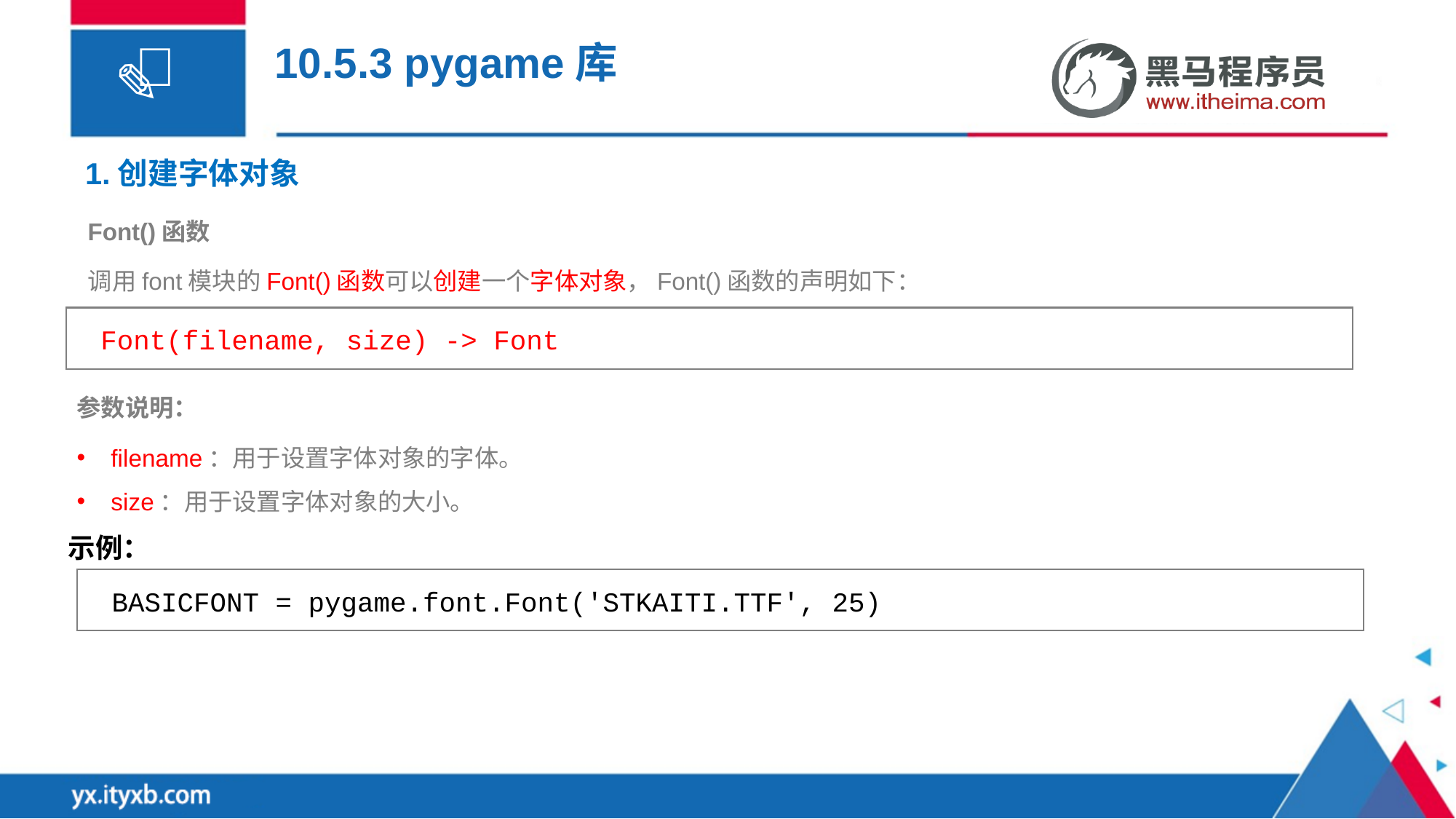

# 10.5.3 pygame库
1.创建字体对象
Font()函数
调用font模块的Font()函数可以创建一个字体对象，Font()函数的声明如下：

Font(filename, size) -> Font
参数说明：
filename：用于设置字体对象的字体。
size：用于设置字体对象的大小。
示例：

BASICFONT = pygame.font.Font('STKAITI.TTF', 25)